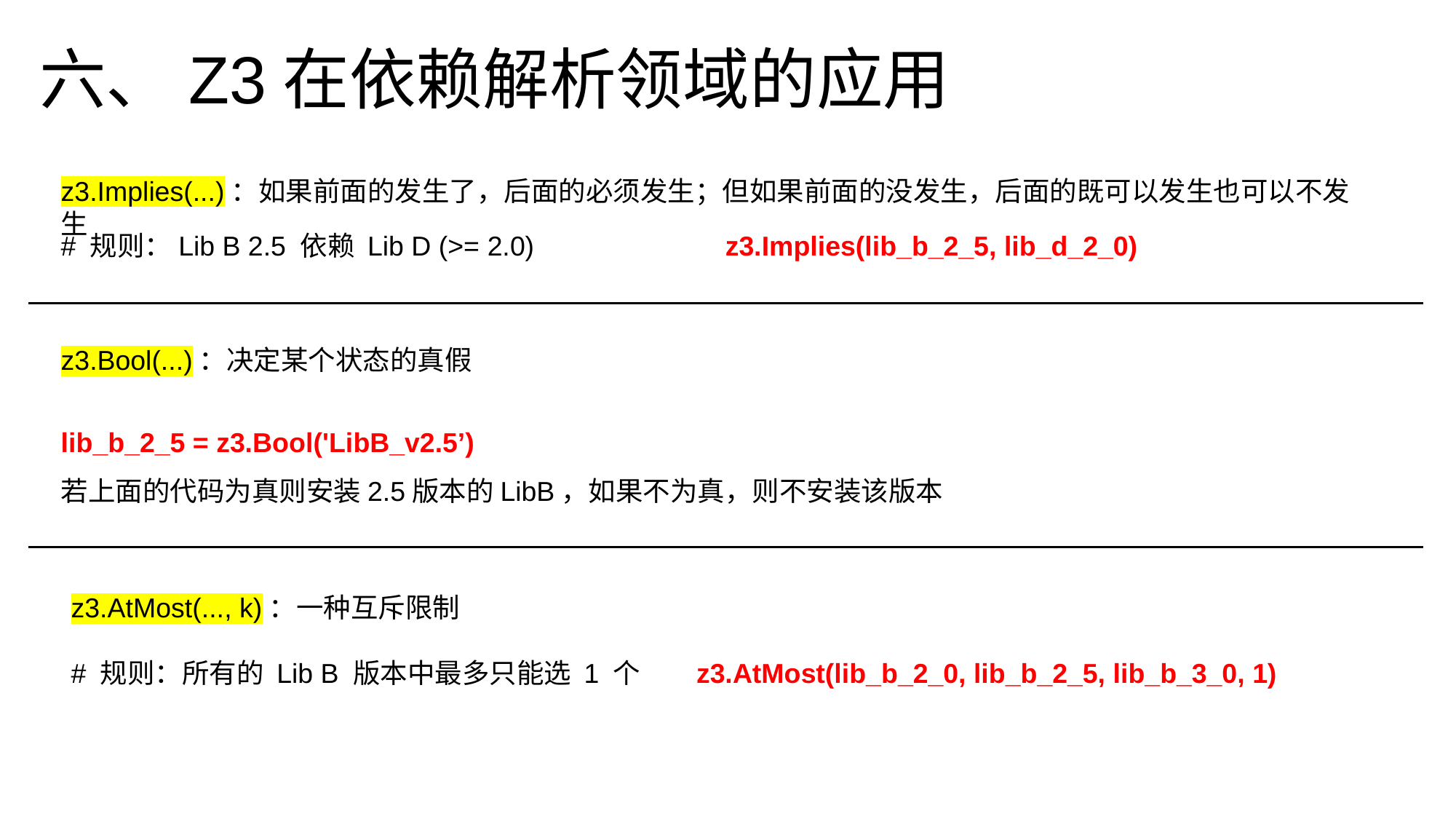

六、Z3在依赖解析领域的应用
z3.Implies(...)：如果前面的发生了，后面的必须发生；但如果前面的没发生，后面的既可以发生也可以不发生
# 规则：Lib B 2.5 依赖 Lib D (>= 2.0)                         z3.Implies(lib_b_2_5, lib_d_2_0)
z3.Bool(...)：决定某个状态的真假

lib_b_2_5 = z3.Bool('LibB_v2.5’)
若上面的代码为真则安装2.5版本的LibB，如果不为真，则不安装该版本
z3.AtMost(..., k)：一种互斥限制

# 规则：所有的 Lib B 版本中最多只能选 1 个        z3.AtMost(lib_b_2_0, lib_b_2_5, lib_b_3_0, 1)